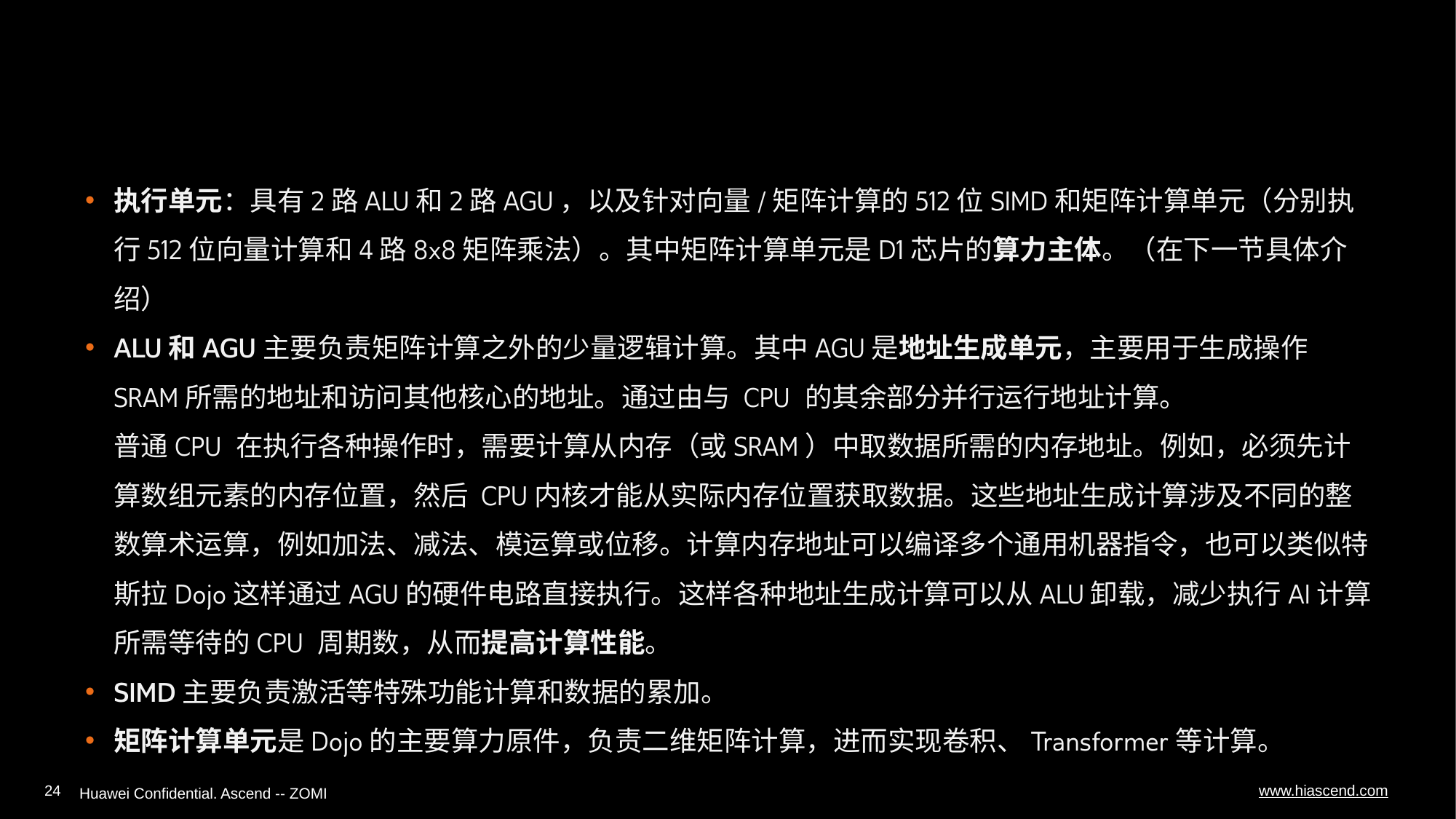

#
执行单元：具有2路ALU和2路AGU，以及针对向量/矩阵计算的512位SIMD和矩阵计算单元（分别执行512位向量计算和4路8x8矩阵乘法）。其中矩阵计算单元是D1芯片的算力主体。（在下一节具体介绍）
ALU和AGU主要负责矩阵计算之外的少量逻辑计算。其中AGU是地址生成单元，主要用于生成操作SRAM所需的地址和访问其他核心的地址。通过由与 CPU 的其余部分并行运行地址计算。
普通CPU 在执行各种操作时，需要计算从内存（或SRAM）中取数据所需的内存地址。例如，必须先计算数组元素的内存位置，然后 CPU内核才能从实际内存位置获取数据。这些地址生成计算涉及不同的整数算术运算，例如加法、减法、模运算或位移。计算内存地址可以编译多个通用机器指令，也可以类似特斯拉Dojo这样通过AGU的硬件电路直接执行。这样各种地址生成计算可以从ALU卸载，减少执行AI计算所需等待的CPU 周期数，从而提高计算性能。
SIMD主要负责激活等特殊功能计算和数据的累加。
矩阵计算单元是Dojo的主要算力原件，负责二维矩阵计算，进而实现卷积、Transformer等计算。